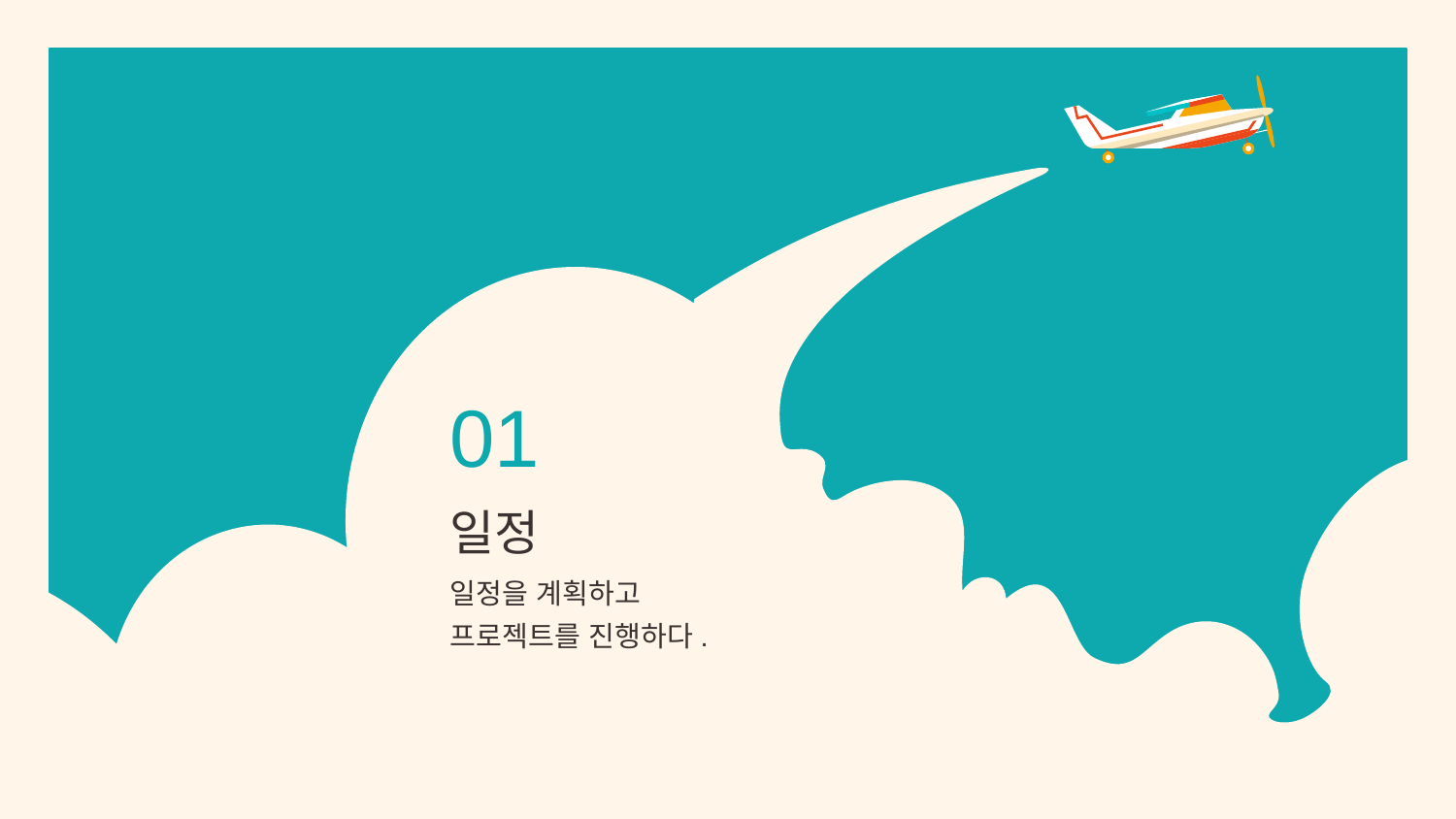

01
# 일정
일정을 계획하고
프로젝트를 진행하다.